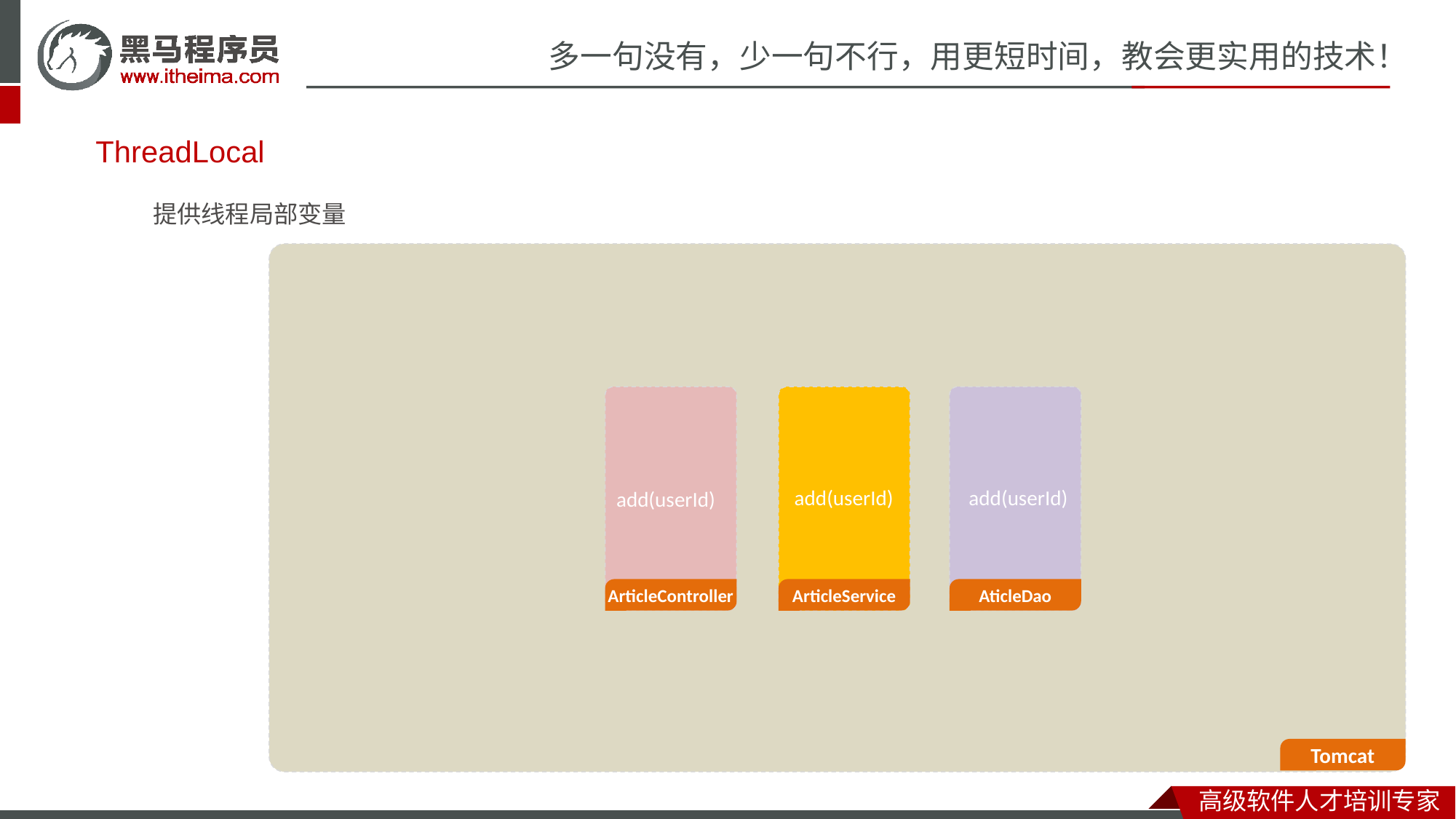

# ThreadLocal
提供线程局部变量

ArticleController

ArticleService

AticleDao
add(userId)
add(userId)
add(userId)
Tomcat